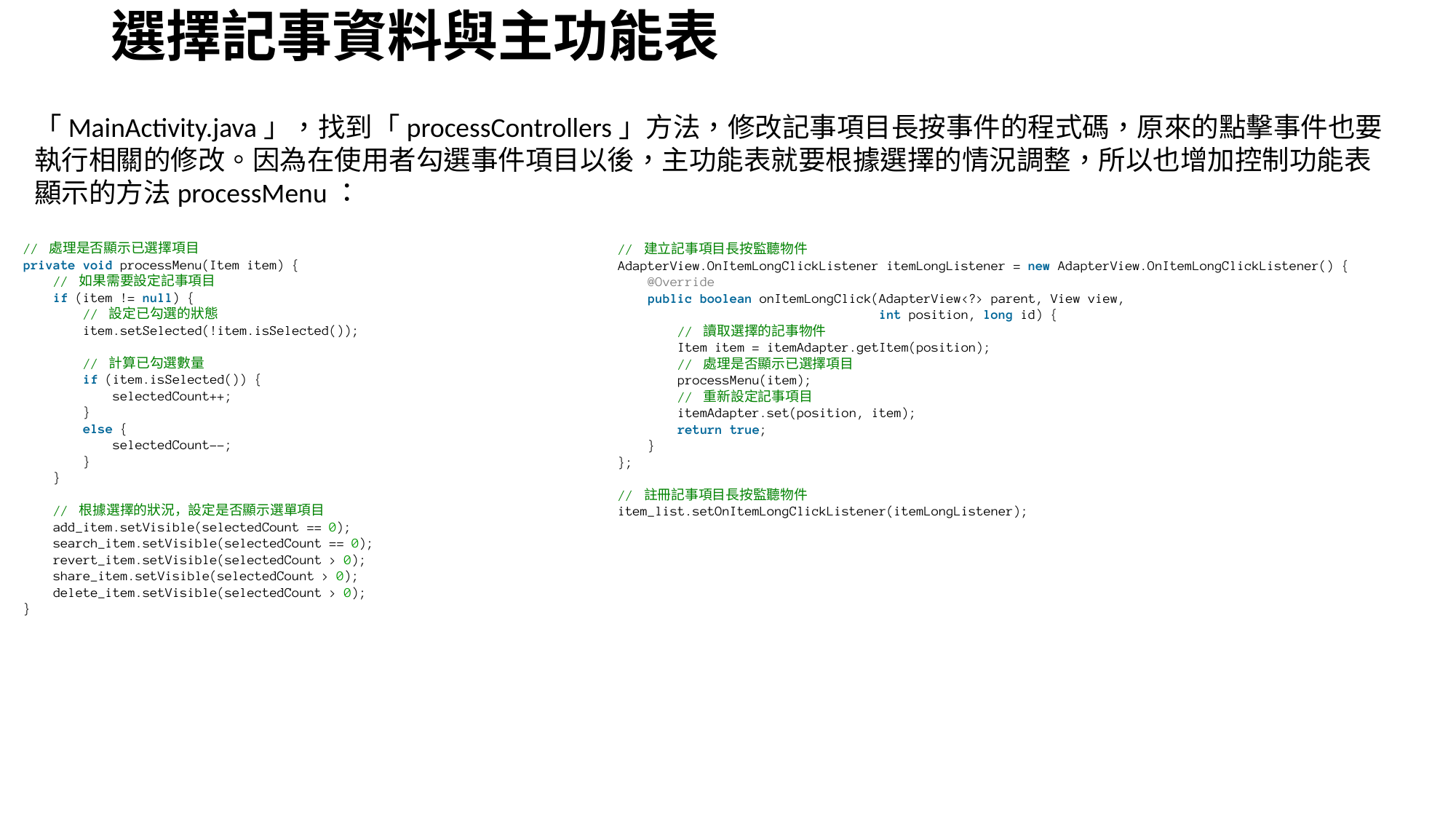

# 選擇記事資料與主功能表
「MainActivity.java」，找到「processControllers」方法，修改記事項目長按事件的程式碼，原來的點擊事件也要執行相關的修改。因為在使用者勾選事件項目以後，主功能表就要根據選擇的情況調整，所以也增加控制功能表顯示的方法processMenu：
// 處理是否顯示已選擇項目
private void processMenu(Item item) {
    // 如果需要設定記事項目
    if (item != null) {
        // 設定已勾選的狀態
        item.setSelected(!item.isSelected());

        // 計算已勾選數量
        if (item.isSelected()) {
            selectedCount++;
        }
        else {
            selectedCount--;
        }
    }

    // 根據選擇的狀況，設定是否顯示選單項目
    add_item.setVisible(selectedCount == 0);
    search_item.setVisible(selectedCount == 0);
    revert_item.setVisible(selectedCount > 0);
    share_item.setVisible(selectedCount > 0);
    delete_item.setVisible(selectedCount > 0);
}
    // 建立記事項目長按監聽物件
    AdapterView.OnItemLongClickListener itemLongListener = new AdapterView.OnItemLongClickListener() {
        @Override
        public boolean onItemLongClick(AdapterView<?> parent, View view,
                                       int position, long id) {
            // 讀取選擇的記事物件
            Item item = itemAdapter.getItem(position);
            // 處理是否顯示已選擇項目
            processMenu(item);
            // 重新設定記事項目
            itemAdapter.set(position, item);
            return true;
        }
    };

    // 註冊記事項目長按監聽物件
    item_list.setOnItemLongClickListener(itemLongListener);